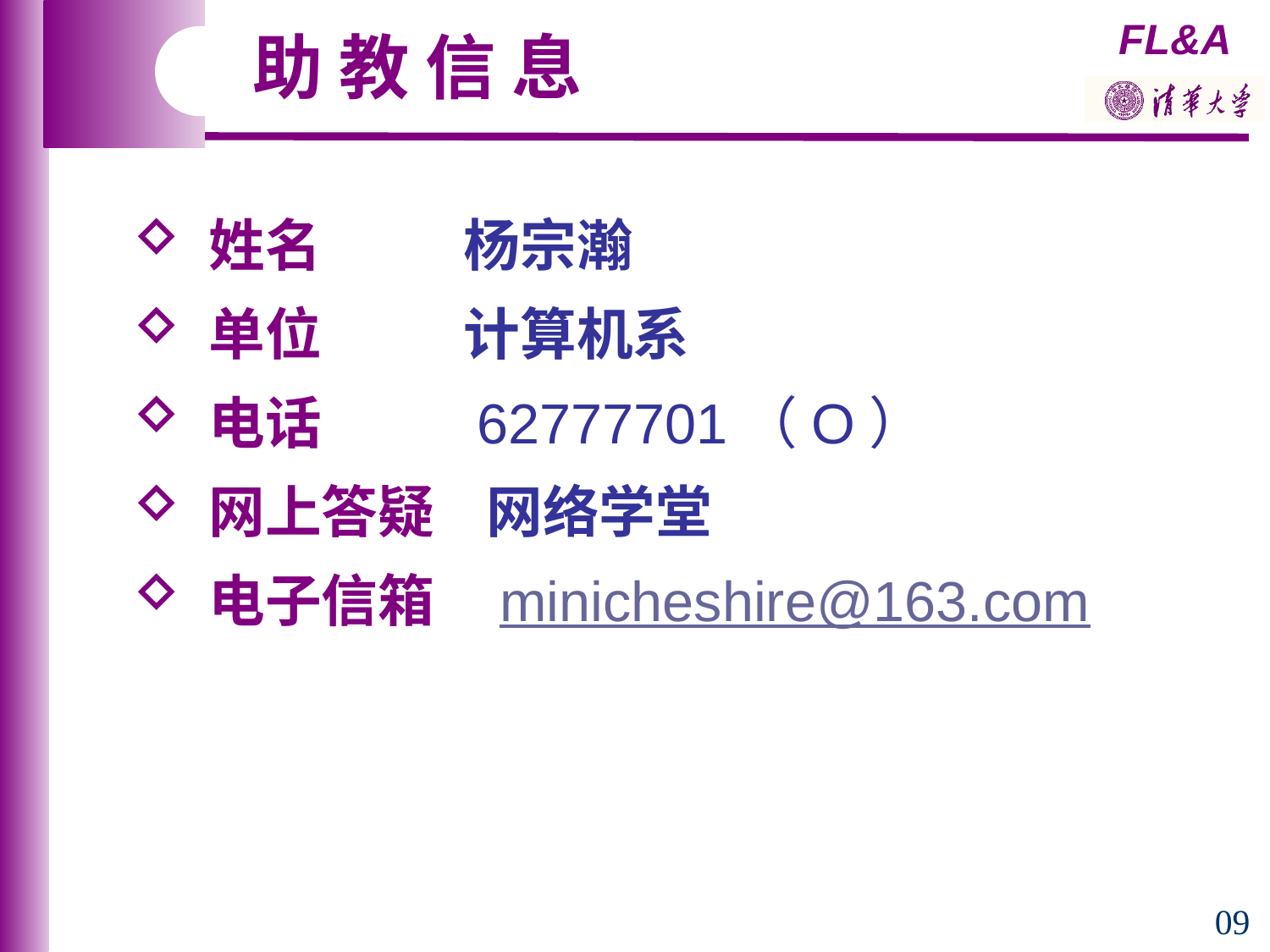

助 教 信 息
 姓名           杨宗瀚

 单位           计算机系

 电话           62777701（O）

 网上答疑    网络学堂

 电子信箱    minicheshire@163.com
09